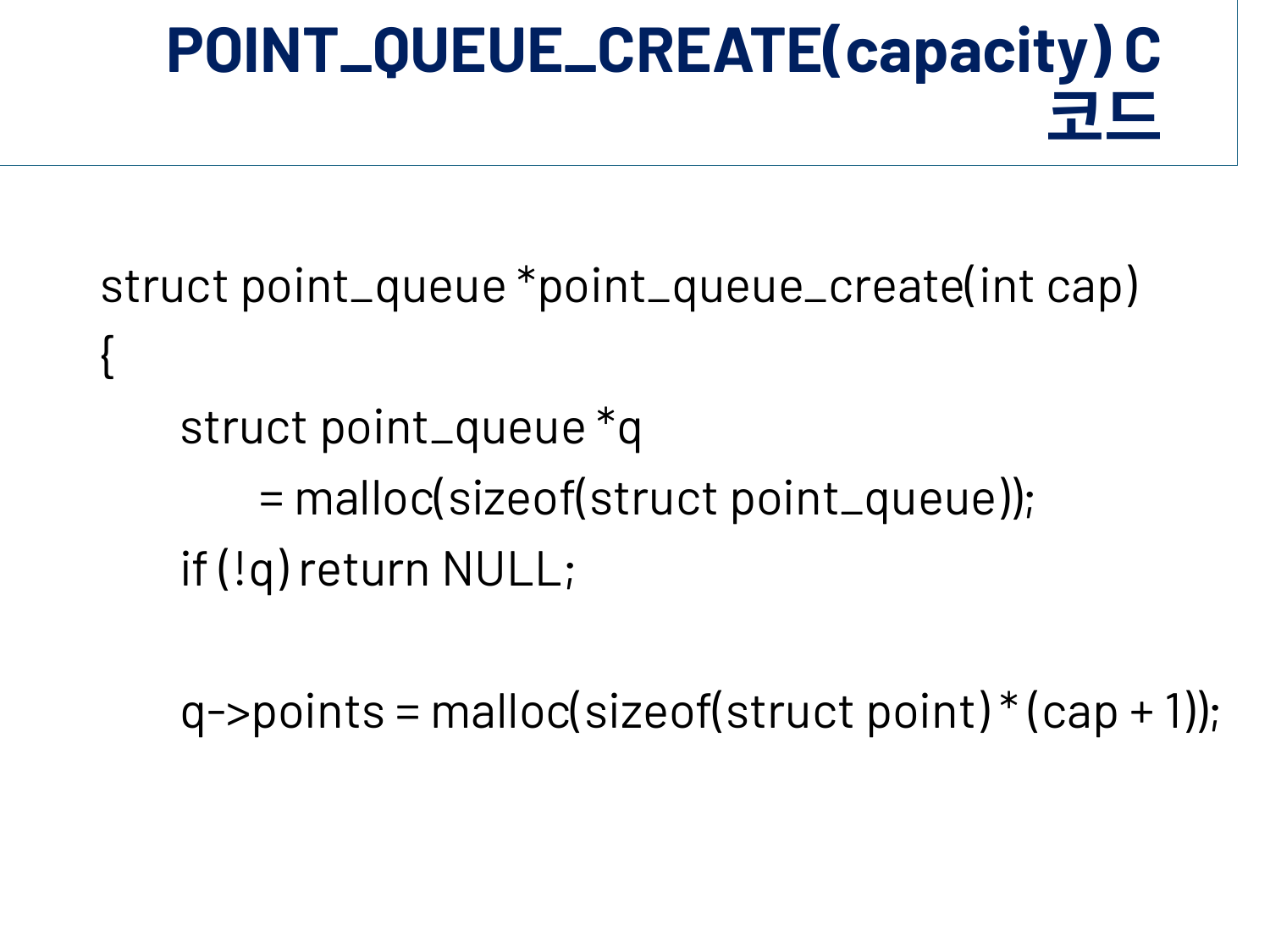

# POINT_QUEUE_CREATE(capacity) C 코드
struct point_queue *point_queue_create(int cap)
{
        struct point_queue *q
                = malloc(sizeof(struct point_queue));
        if (!q) return NULL;

        q->points = malloc(sizeof(struct point) * (cap + 1));